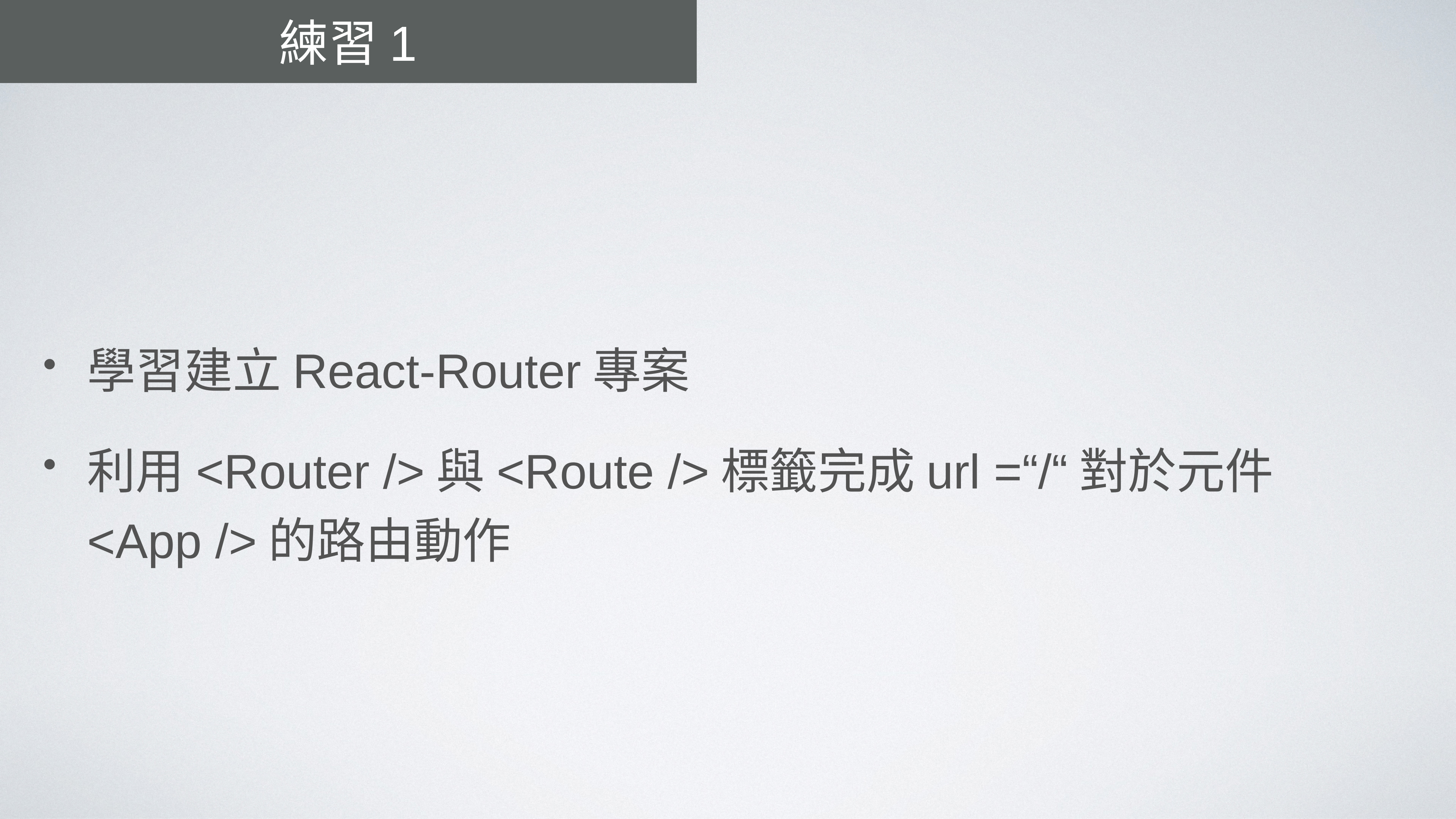

14
# 練習1
學習建立React-Router專案
利用<Router />與<Route />標籤完成url =“/“對於元件<App />的路由動作